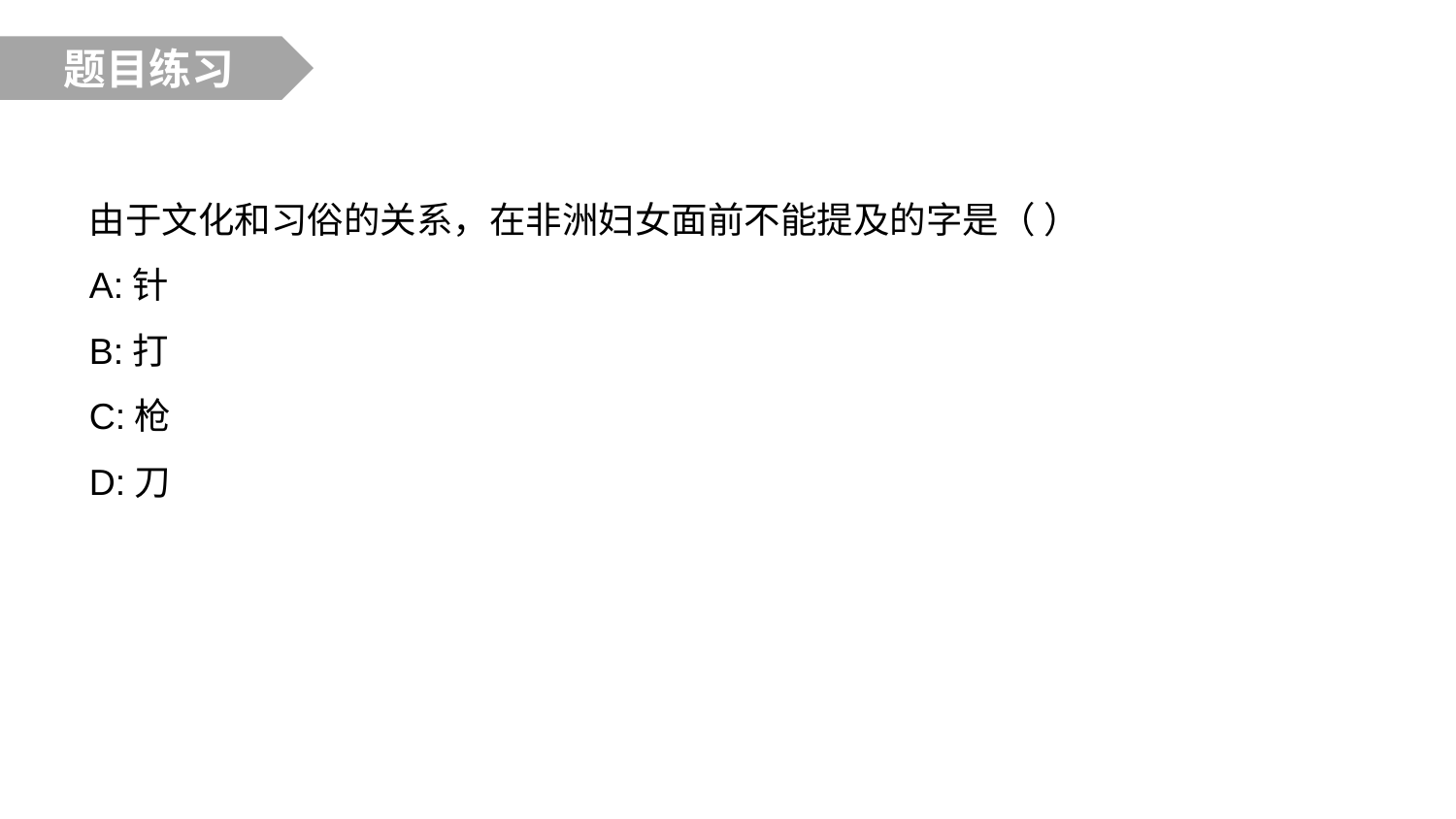

题目练习
由于文化和习俗的关系，在非洲妇女面前不能提及的字是（ ）
A:针
B:打
C:枪
D:刀